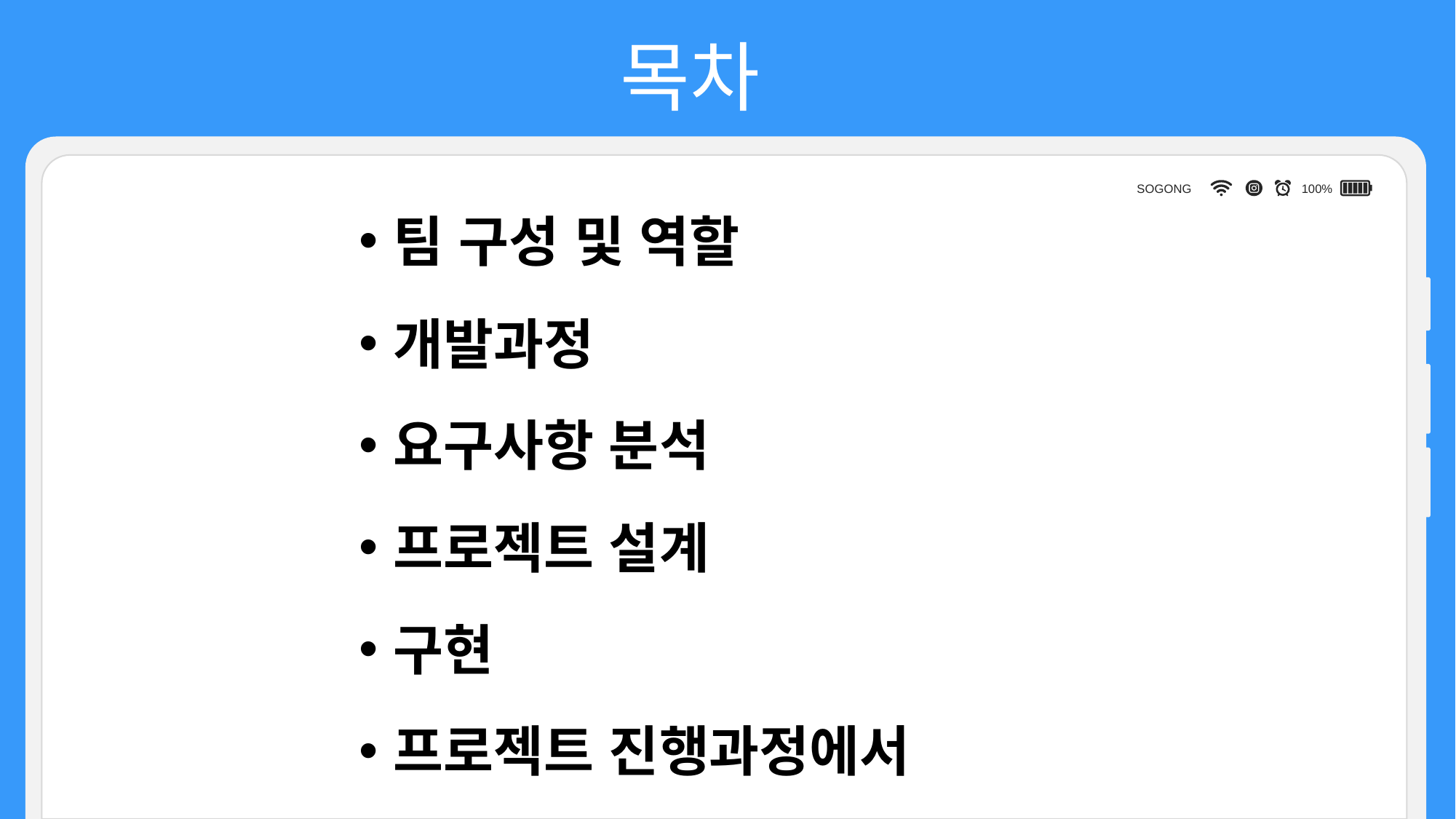

목차

SOGONG
100%

팀 구성 및 역할

개발과정

요구사항 분석

프로젝트 설계

구현

프로젝트 진행과정에서